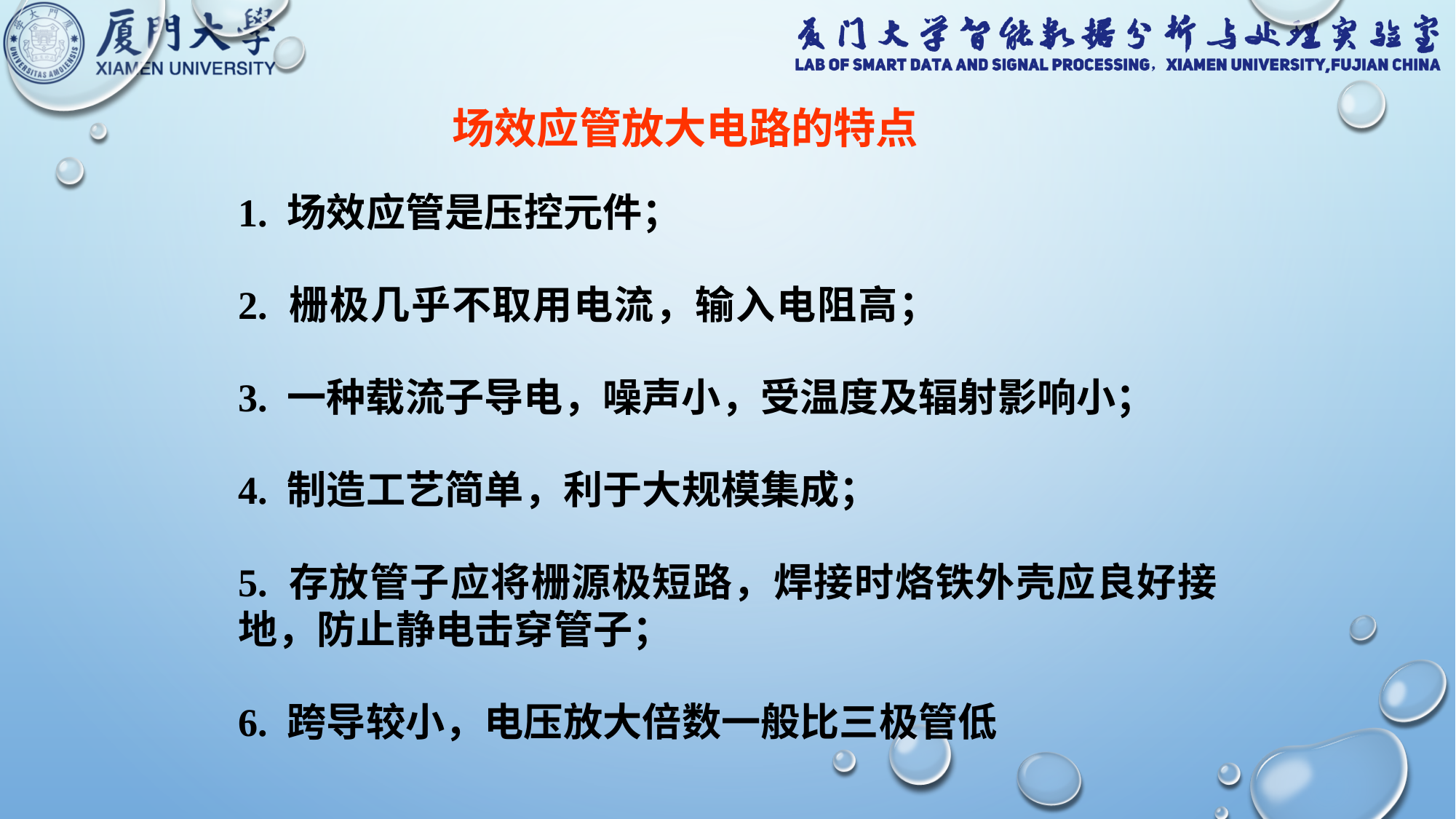

场效应管放大电路的特点
1. 场效应管是压控元件；
2. 栅极几乎不取用电流，输入电阻高；
3. 一种载流子导电，噪声小，受温度及辐射影响小；
4. 制造工艺简单，利于大规模集成；
5. 存放管子应将栅源极短路，焊接时烙铁外壳应良好接地，防止静电击穿管子；
6. 跨导较小，电压放大倍数一般比三极管低
321